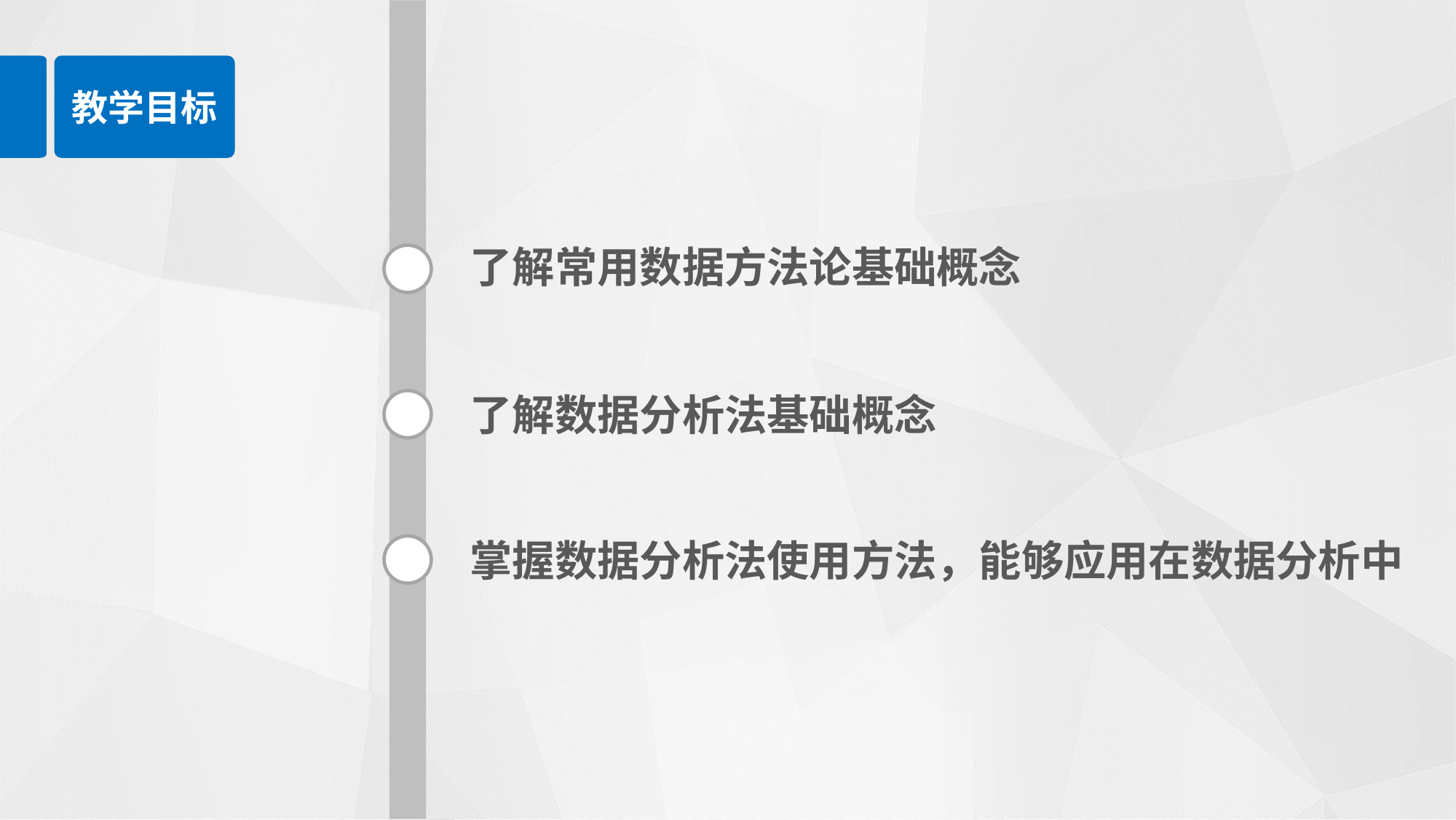

教学目标

了解常用数据方法论基础概念

了解数据分析法基础概念

掌握数据分析法使用方法，能够应用在数据分析中